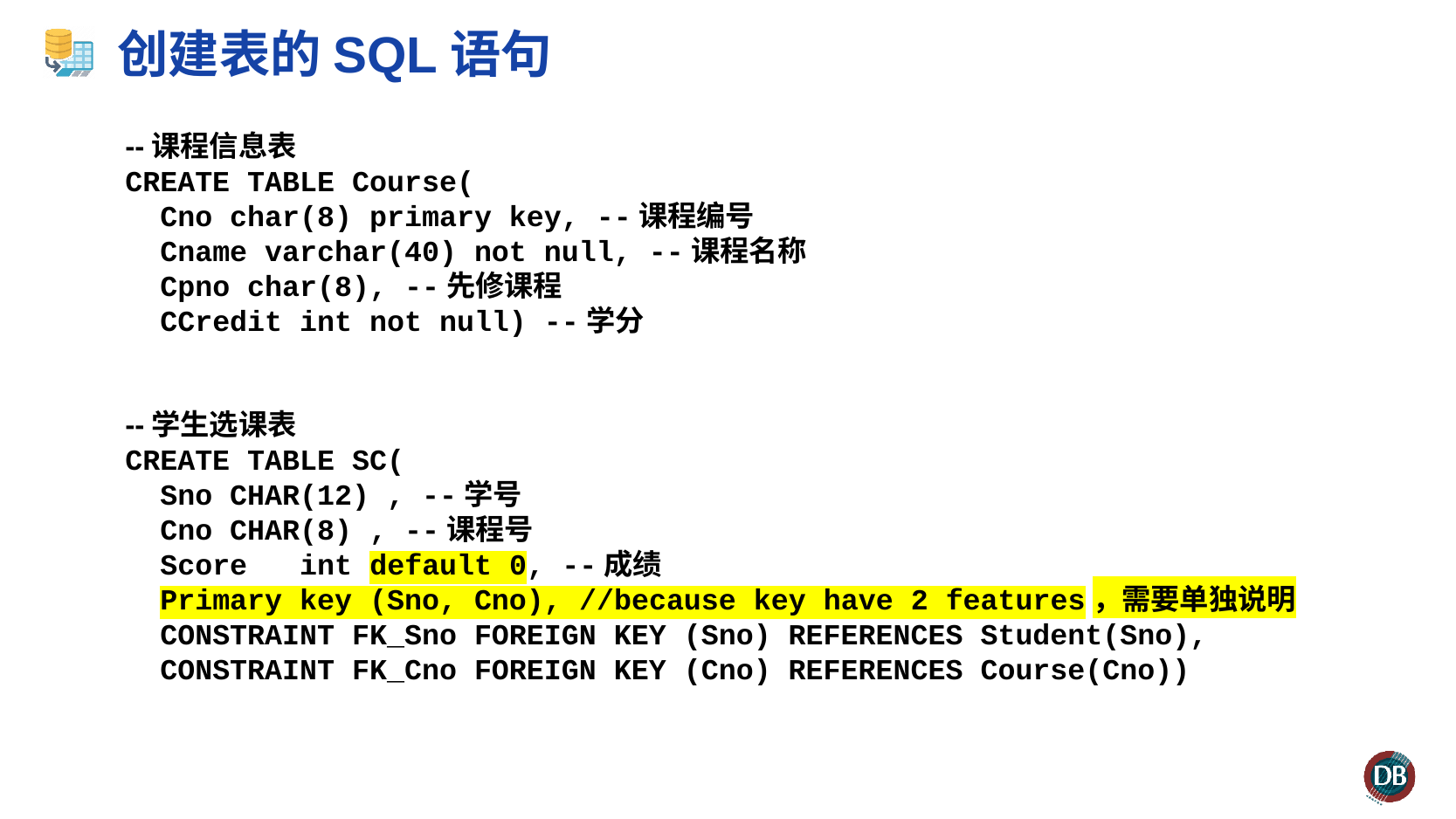

# 创建表的SQL语句
 --课程信息表
 CREATE TABLE Course(
   Cno char(8) primary key, --课程编号
   Cname varchar(40) not null, --课程名称
   Cpno char(8), --先修课程
   CCredit int not null) --学分

 --学生选课表
 CREATE TABLE SC(
   Sno CHAR(12) , --学号
   Cno CHAR(8) , --课程号
   Score   int default 0, --成绩
   Primary key (Sno, Cno), //because key have 2 features，需要单独说明
   CONSTRAINT FK_Sno FOREIGN KEY (Sno) REFERENCES Student(Sno),
   CONSTRAINT FK_Cno FOREIGN KEY (Cno) REFERENCES Course(Cno))